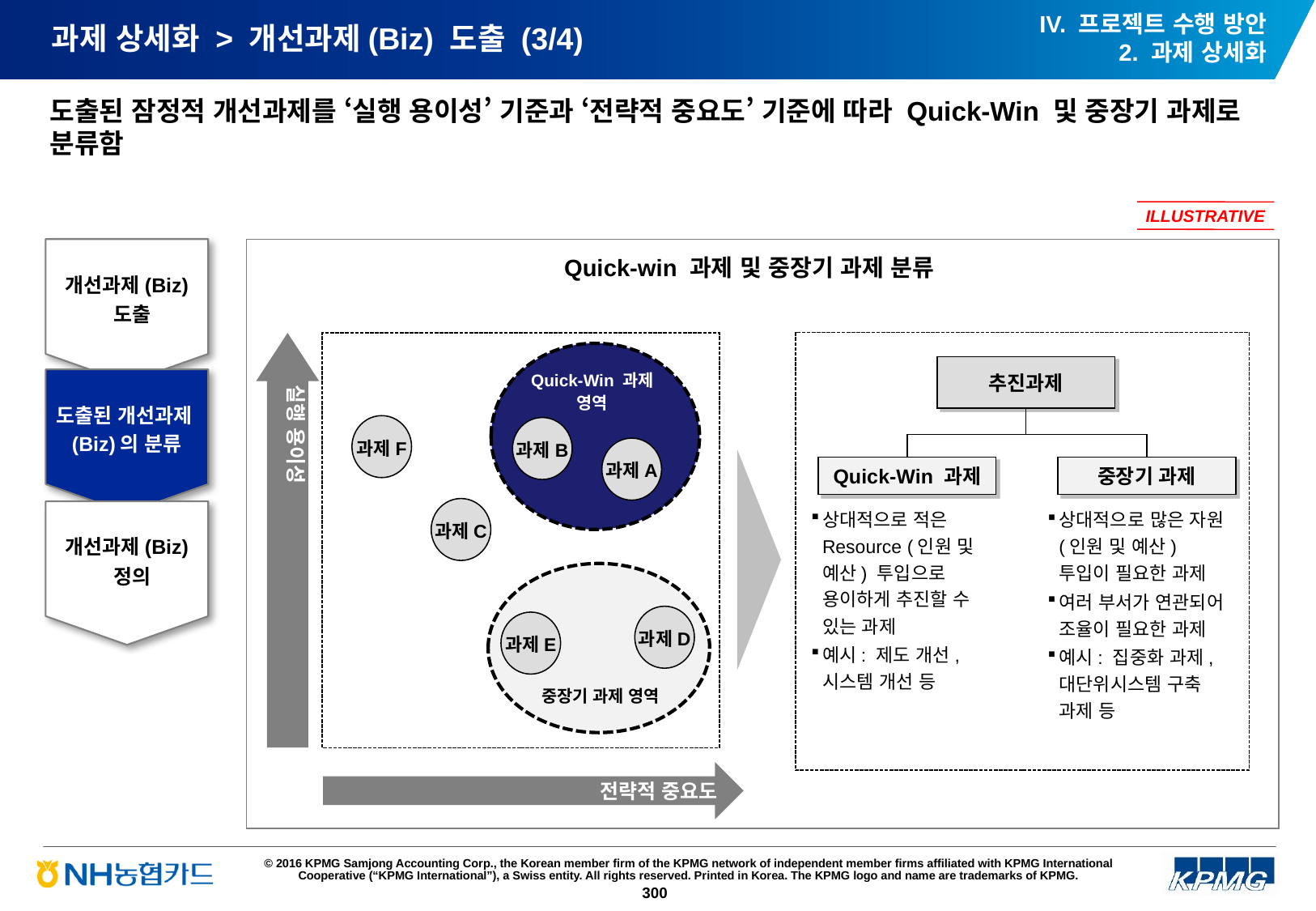

IV. 프로젝트 수행 방안
2. 과제 상세화
# 과제 상세화 > 개선과제(Biz) 도출 (3/4)
도출된 잠정적 개선과제를 ‘실행 용이성’ 기준과 ‘전략적 중요도’ 기준에 따라 Quick-Win 및 중장기 과제로 분류함
ILLUSTRATIVE
개선과제(Biz) 도출

Quick-win 과제 및 중장기 과제 분류

추진과제
Quick-Win 과제 영역
도출된 개선과제(Biz)의 분류
실행 용이성
과제F
과제B
과제A
Quick-Win 과제
중장기 과제
과제C
상대적으로 적은 Resource (인원 및 예산) 투입으로 용이하게 추진할 수 있는 과제
예시: 제도 개선, 시스템 개선 등
상대적으로 많은 자원 (인원 및 예산) 투입이 필요한 과제
여러 부서가 연관되어 조율이 필요한 과제
예시: 집중화 과제, 대단위시스템 구축 과제 등
개선과제(Biz) 정의

과제D
과제E
중장기 과제 영역
전략적 중요도